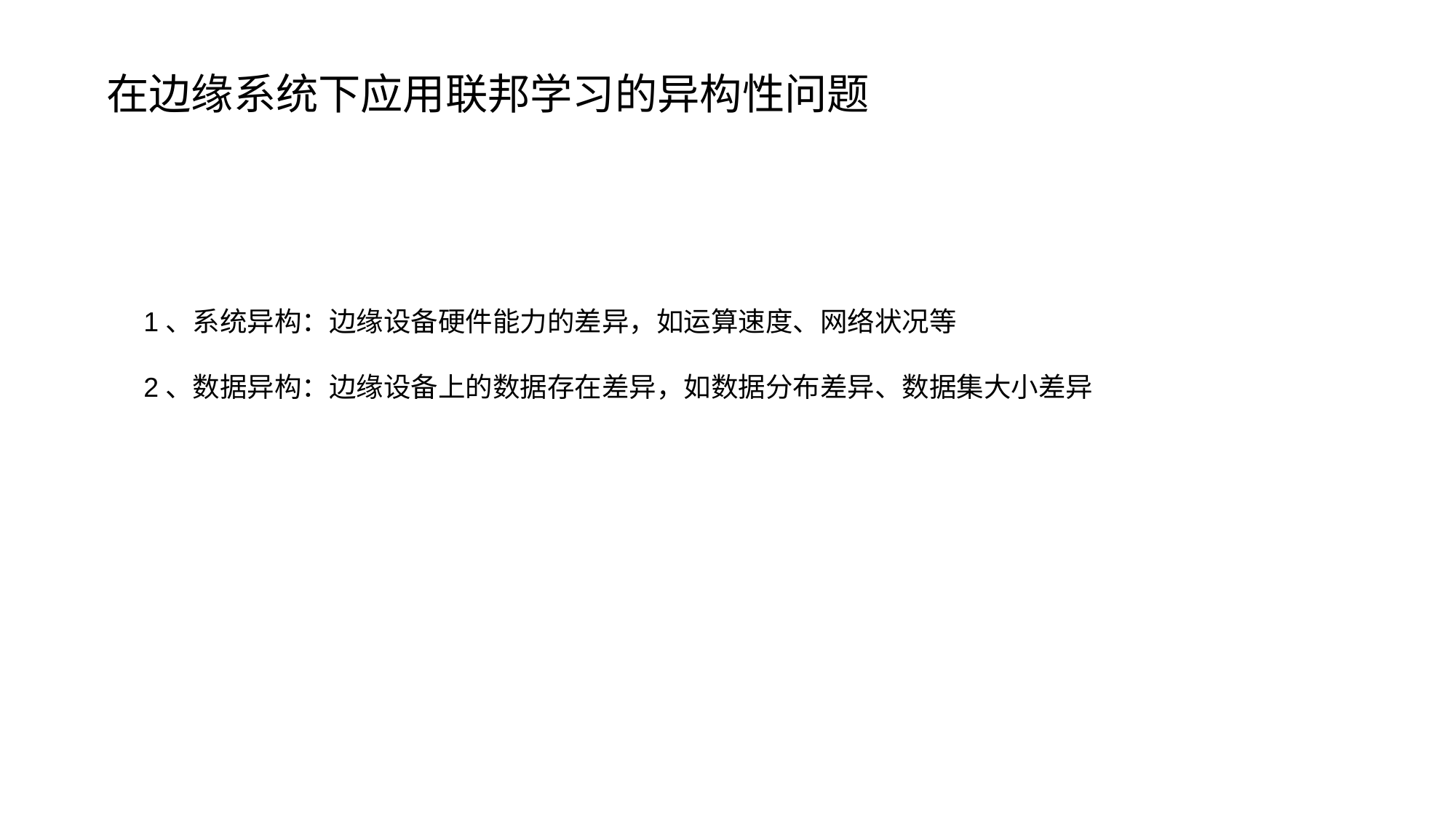

在边缘系统下应用联邦学习的异构性问题
1、系统异构：边缘设备硬件能力的差异，如运算速度、网络状况等

2、数据异构：边缘设备上的数据存在差异，如数据分布差异、数据集大小差异